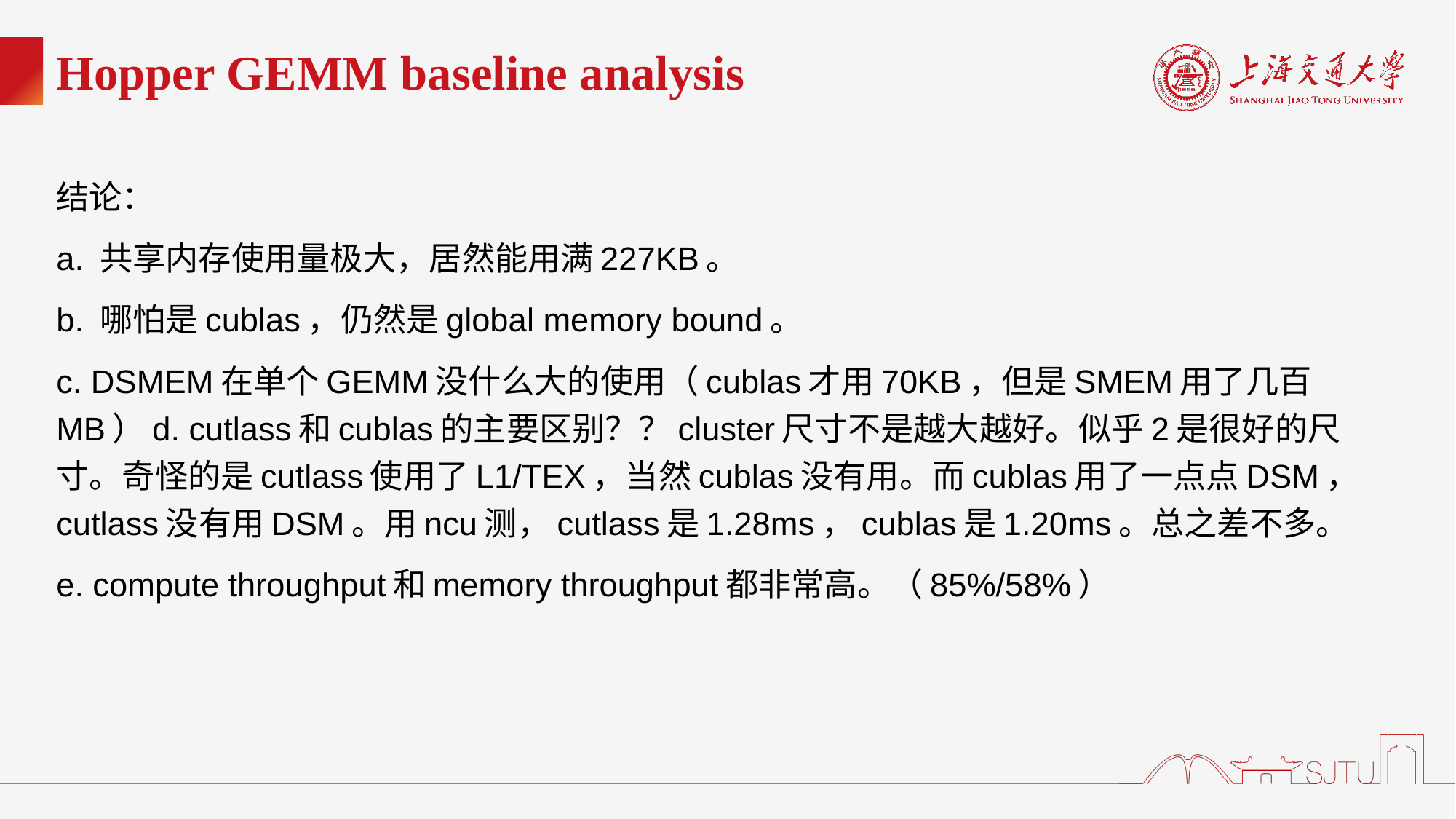

# Hopper GEMM baseline analysis
结论：
a. 共享内存使用量极大，居然能用满227KB。
b. 哪怕是cublas，仍然是global memory bound。
c. DSMEM在单个GEMM没什么大的使用（cublas才用70KB，但是SMEM用了几百MB）d. cutlass和cublas的主要区别？？cluster尺寸不是越大越好。似乎2是很好的尺寸。奇怪的是cutlass使用了L1/TEX，当然cublas没有用。而cublas用了一点点DSM，cutlass没有用DSM。用ncu测，cutlass是1.28ms，cublas是1.20ms。总之差不多。
e. compute throughput和memory throughput都非常高。（85%/58%）